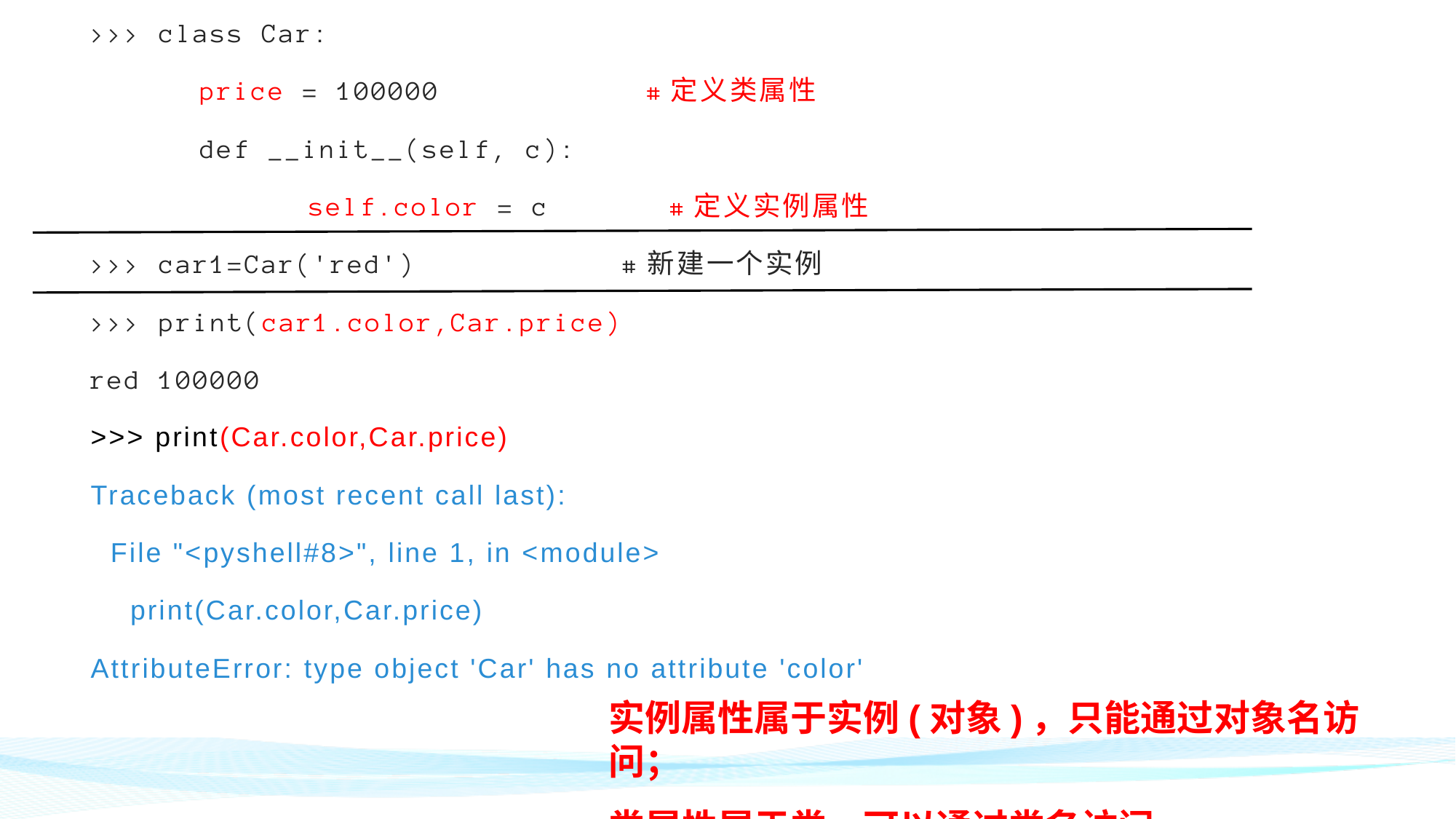

>>> class Car:
    	price = 100000            #定义类属性
    	def __init__(self, c):
        	self.color = c       #定义实例属性
>>> car1=Car('red')            #新建一个实例
>>> print(car1.color,Car.price)
red 100000
>>> print(Car.color,Car.price)
Traceback (most recent call last):
  File "<pyshell#8>", line 1, in <module>
    print(Car.color,Car.price)
AttributeError: type object 'Car' has no attribute 'color'

实例属性属于实例(对象)，只能通过对象名访问；
类属性属于类，可以通过类名访问。